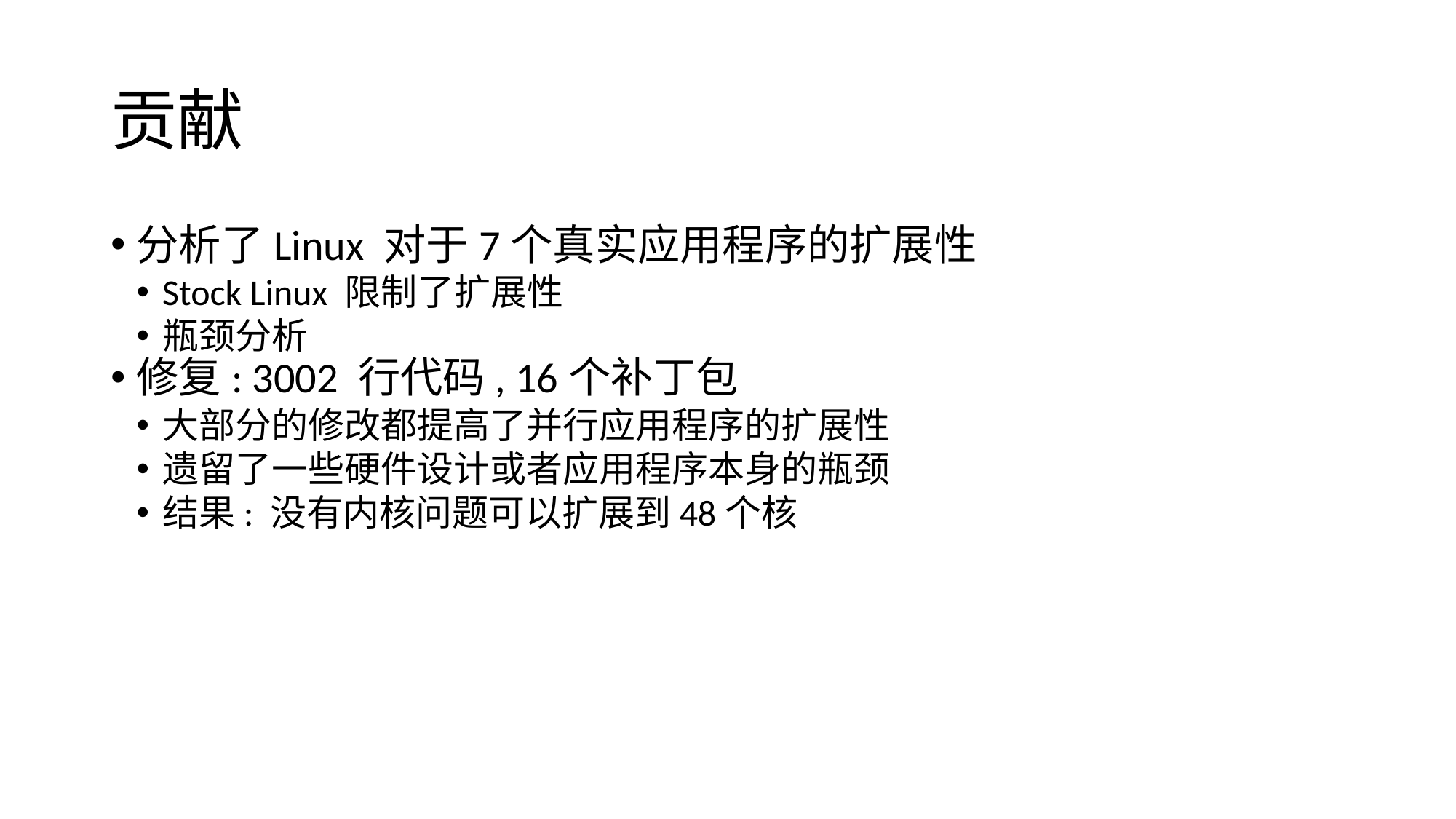

贡献
分析了Linux 对于7个真实应用程序的扩展性
Stock Linux 限制了扩展性
瓶颈分析
修复: 3002 行代码, 16个补丁包
大部分的修改都提高了并行应用程序的扩展性
遗留了一些硬件设计或者应用程序本身的瓶颈
结果: 没有内核问题可以扩展到48个核